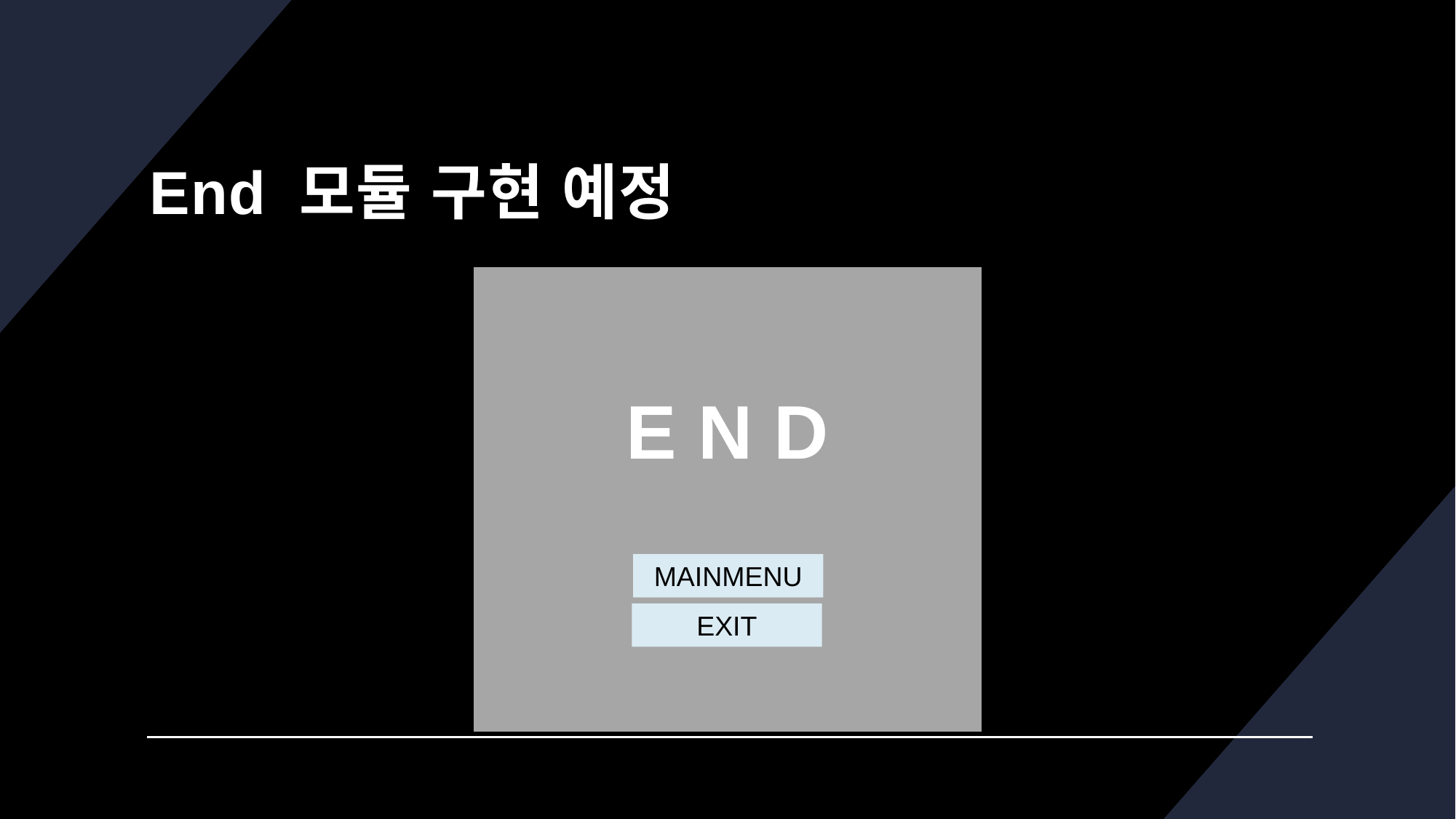

# End 모듈 구현 예정

E N D
MAINMENU
EXIT